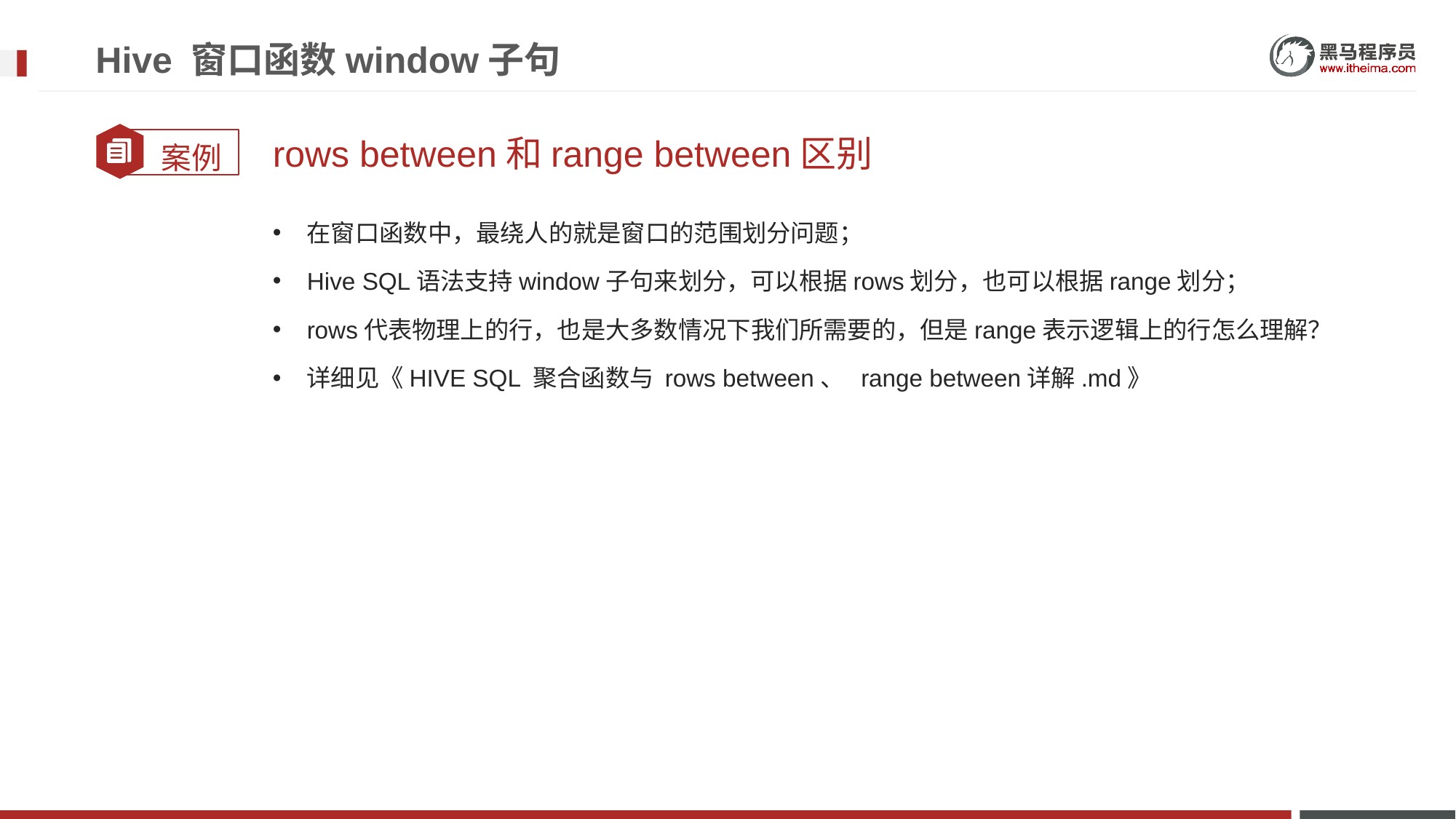

# Hive 窗口函数window子句
rows between和range between区别
在窗口函数中，最绕人的就是窗口的范围划分问题；
Hive SQL语法支持window子句来划分，可以根据rows划分，也可以根据range划分；
rows代表物理上的行，也是大多数情况下我们所需要的，但是range表示逻辑上的行怎么理解？
详细见《HIVE SQL 聚合函数与 rows between、  range between详解.md》